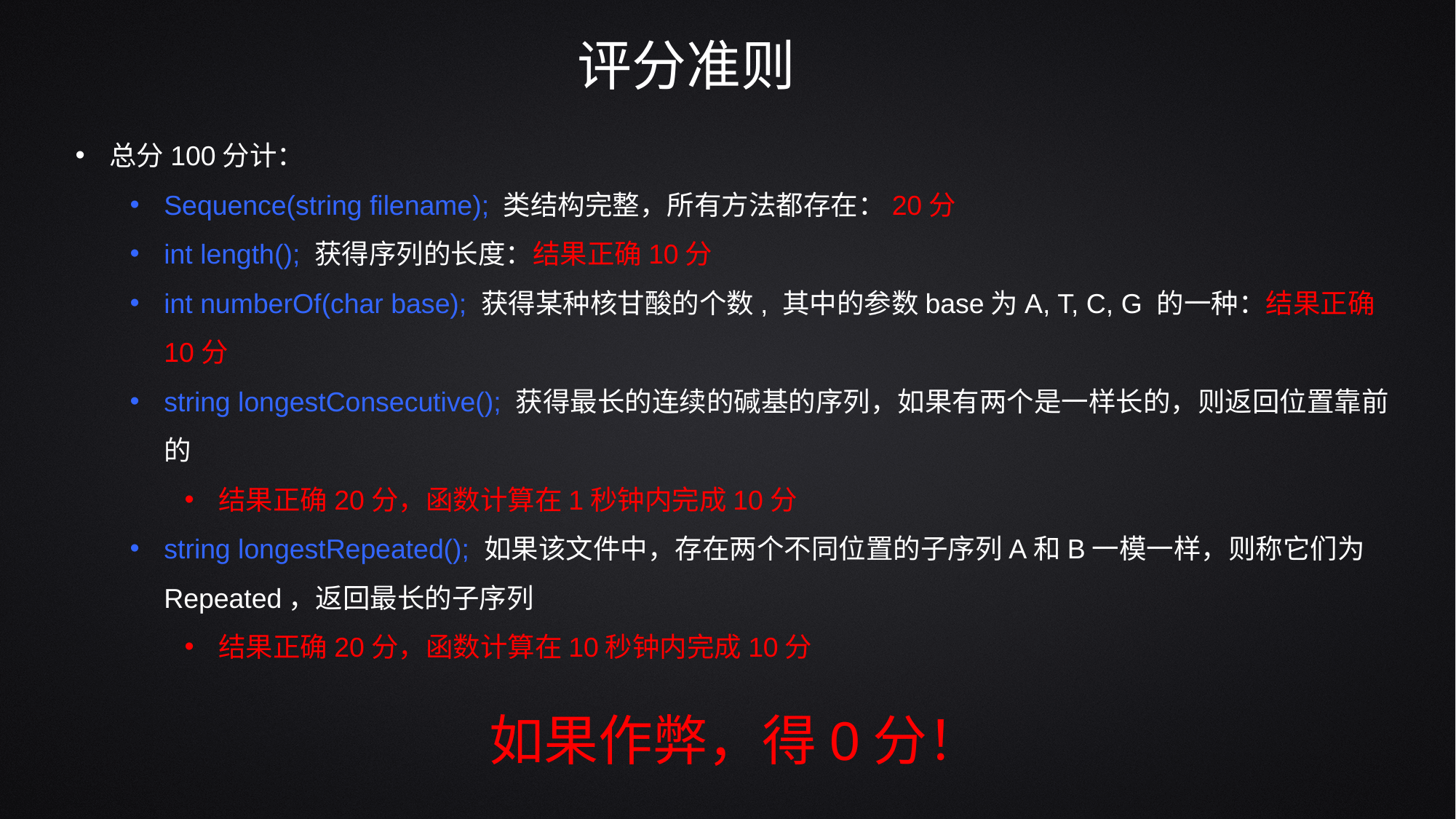

评分准则
总分100分计：
Sequence(string filename); 类结构完整，所有方法都存在：20分
int length(); 获得序列的长度：结果正确10分
int numberOf(char base); 获得某种核甘酸的个数, 其中的参数base为A, T, C, G 的一种：结果正确 10分
string longestConsecutive(); 获得最长的连续的碱基的序列，如果有两个是一样长的，则返回位置靠前的
结果正确20分，函数计算在1秒钟内完成10分
string longestRepeated(); 如果该文件中，存在两个不同位置的子序列A和B一模一样，则称它们为Repeated，返回最长的子序列
结果正确20分，函数计算在10秒钟内完成10分
如果作弊，得0分！